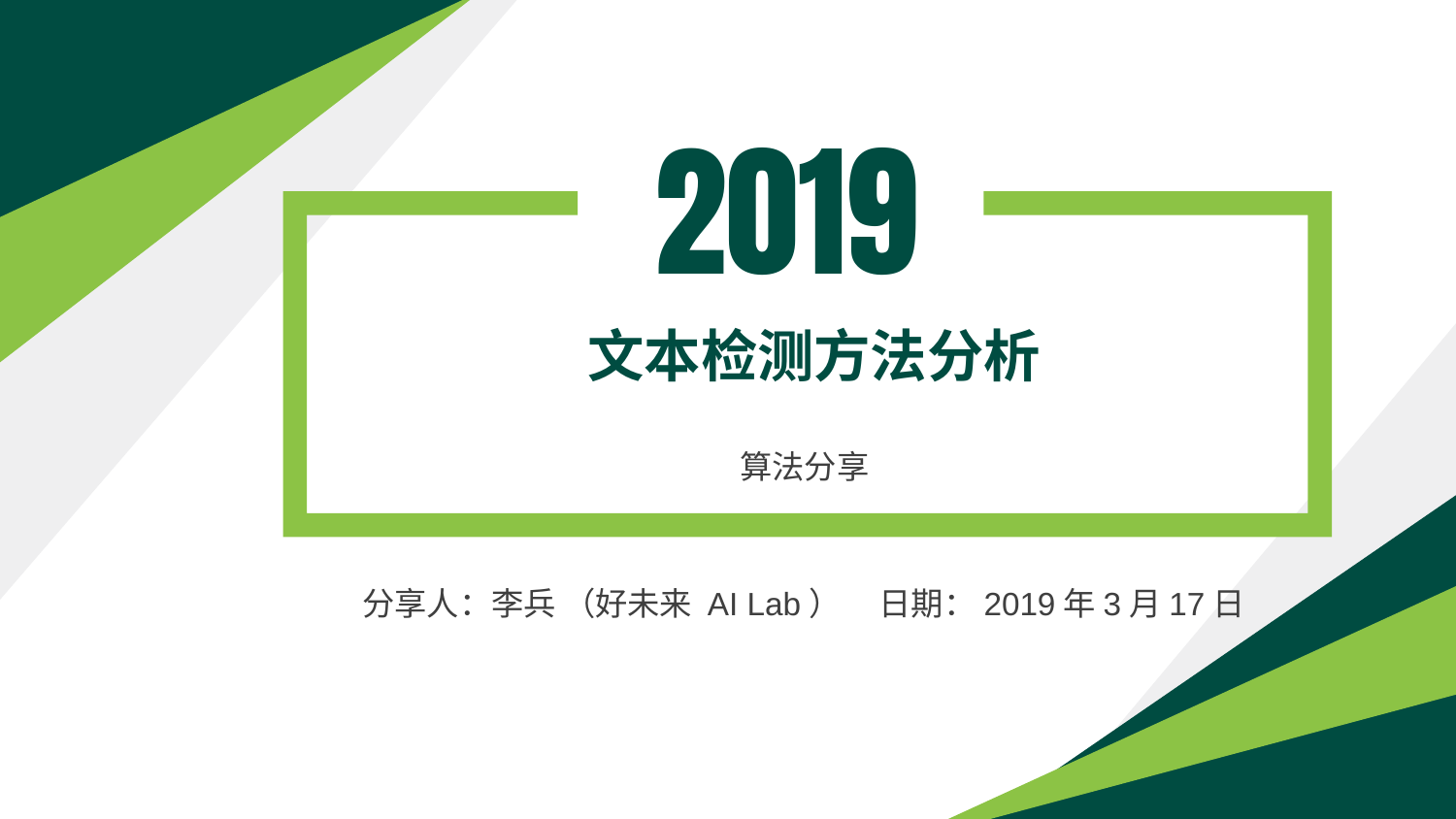

2019

文本检测方法分析

算法分享

分享人：李兵 （好未来 AI Lab）
日期：2019年3月17日